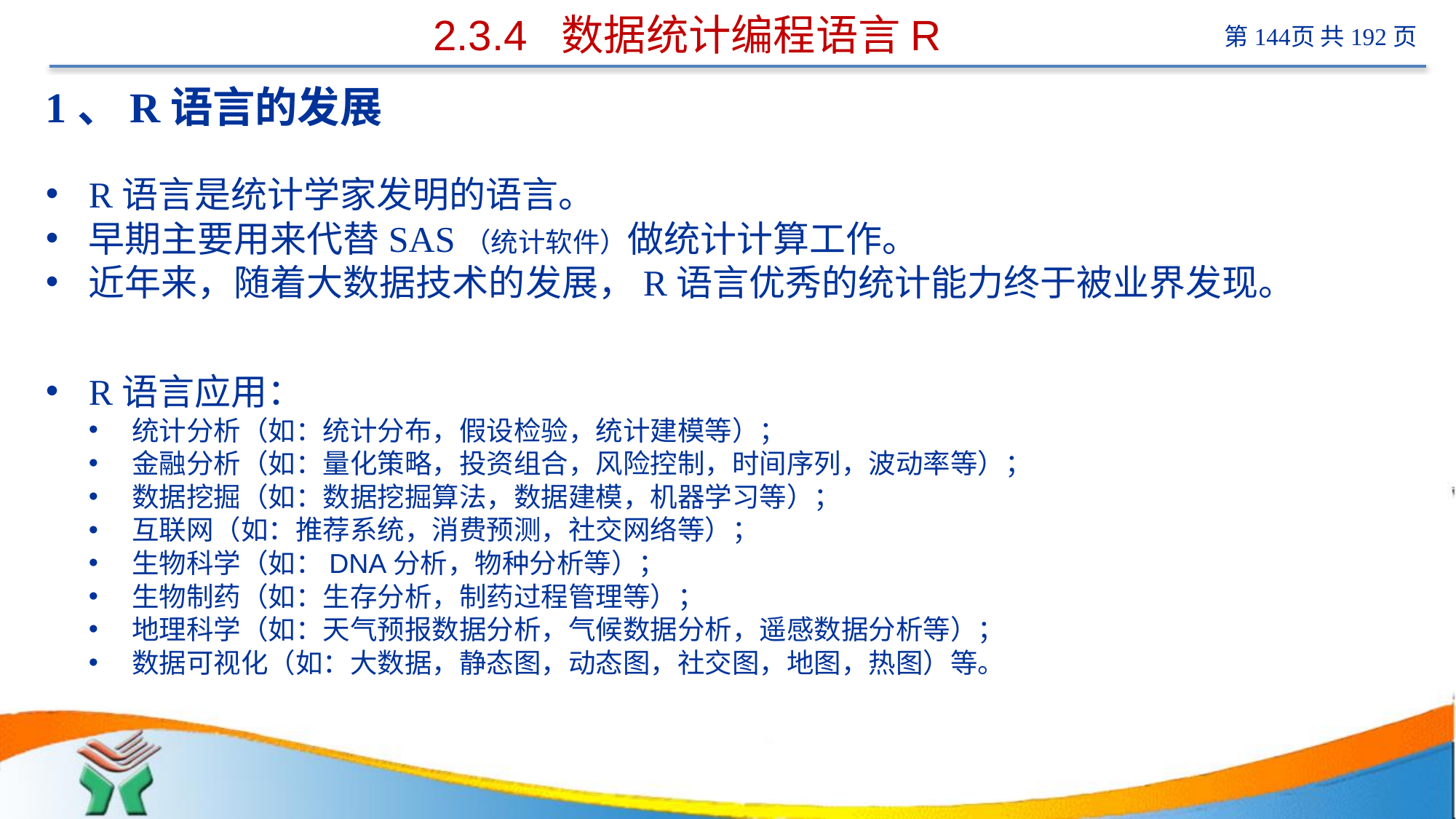

# 2.3.4  数据统计编程语言R
1、R语言的发展

R语言是统计学家发明的语言。
早期主要用来代替SAS（统计软件）做统计计算工作。
近年来，随着大数据技术的发展，R语言优秀的统计能力终于被业界发现。

R语言应用：
统计分析（如：统计分布，假设检验，统计建模等）；
金融分析（如：量化策略，投资组合，风险控制，时间序列，波动率等）；
数据挖掘（如：数据挖掘算法，数据建模，机器学习等）；
互联网（如：推荐系统，消费预测，社交网络等）；
生物科学（如：DNA分析，物种分析等）；
生物制药（如：生存分析，制药过程管理等）；
地理科学（如：天气预报数据分析，气候数据分析，遥感数据分析等）；
数据可视化（如：大数据，静态图，动态图，社交图，地图，热图）等。